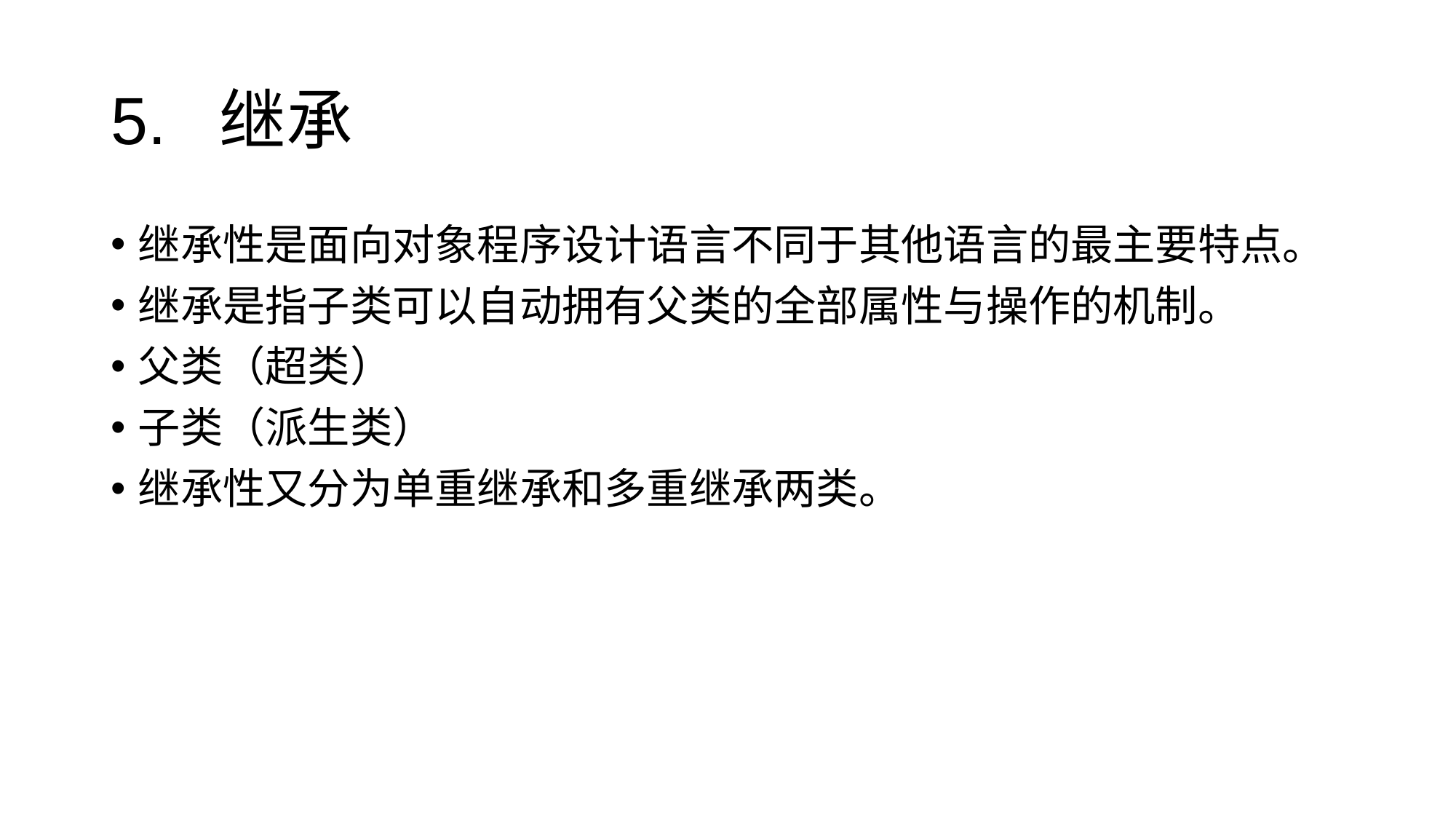

# 5.  继承
继承性是面向对象程序设计语言不同于其他语言的最主要特点。
继承是指子类可以自动拥有父类的全部属性与操作的机制。
父类（超类）
子类（派生类）
继承性又分为单重继承和多重继承两类。